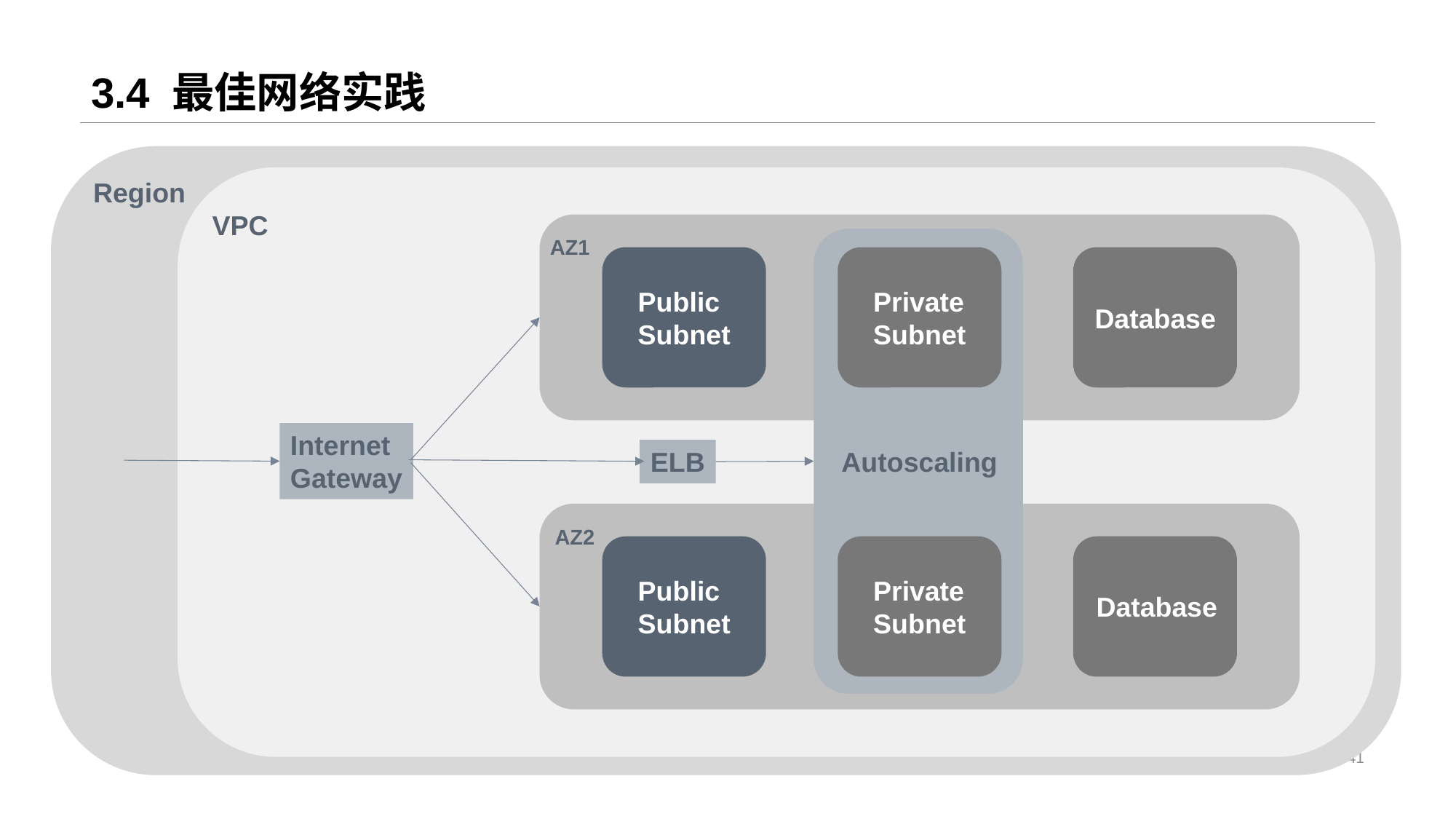

# 3.4 最佳网络实践

Region
VPC

AZ1

Public
Subnet
Private
Subnet
Database
Internet
Gateway
ELB
Autoscaling

AZ2

Private
Subnet
Public
Subnet
Database
41